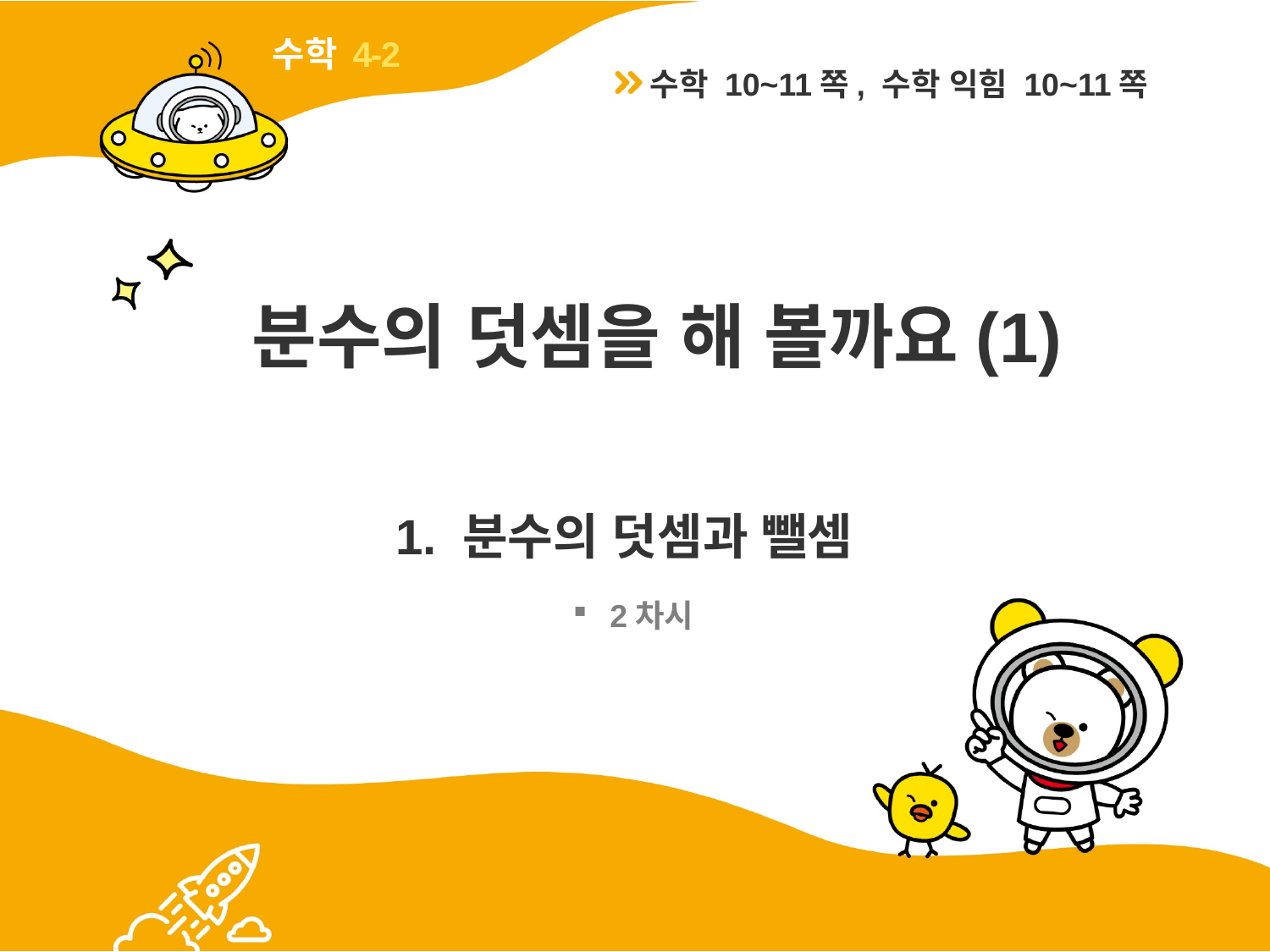

4-2
수학 10~11쪽, 수학 익힘 10~11쪽
# 분수의 덧셈을 해 볼까요(1)
1. 분수의 덧셈과 뺄셈
2차시